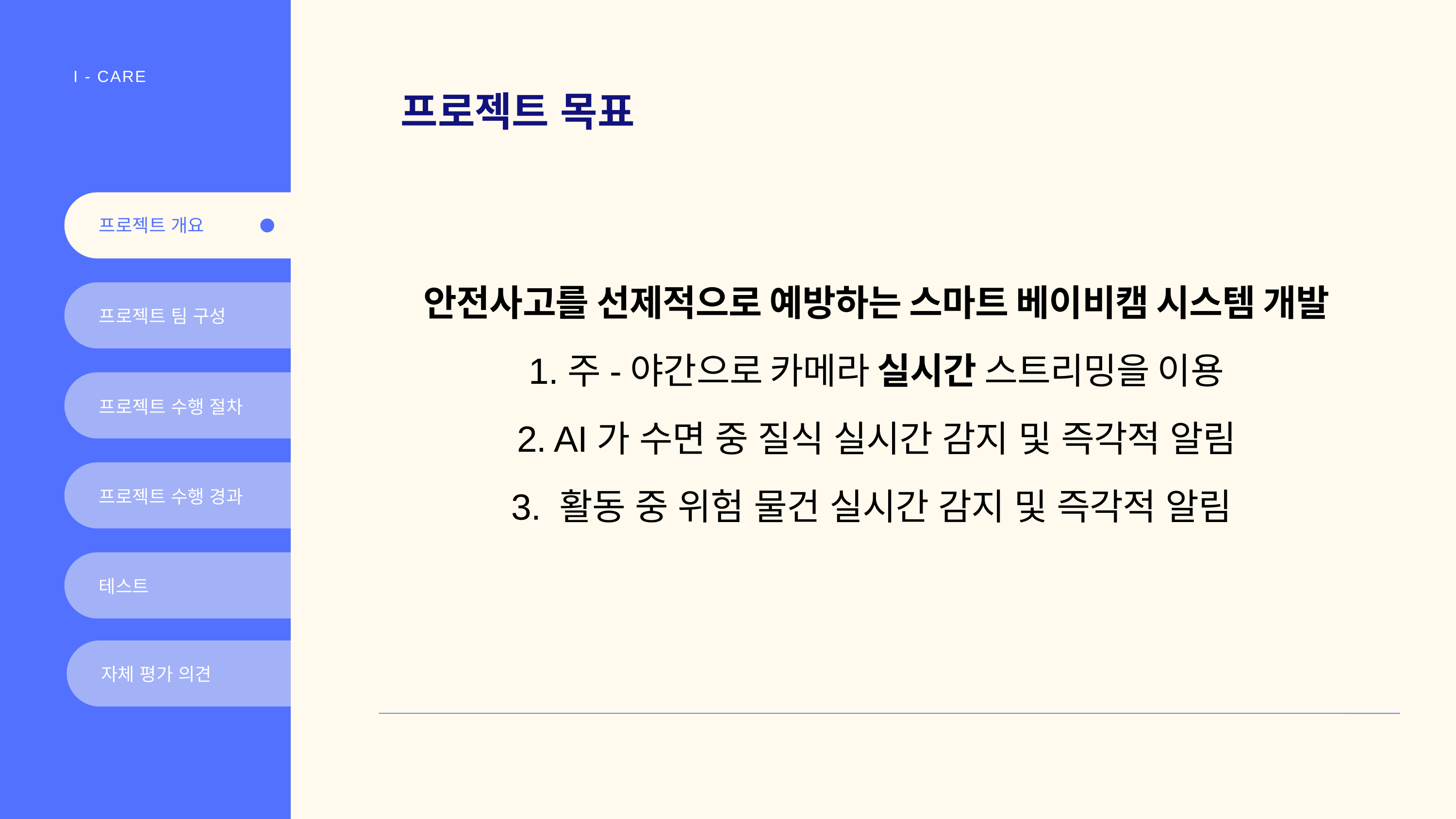

I - CARE
프로젝트 목표

프로젝트 개요

안전사고를 선제적으로 예방하는 스마트 베이비캠 시스템 개발

1.주-야간으로 카메라 실시간 스트리밍을 이용

2. AI가 수면 중 질식 실시간 감지 및 즉각적 알림

3. 활동 중 위험 물건 실시간 감지 및 즉각적 알림
프로젝트 팀 구성

프로젝트 수행 절차

프로젝트 수행 경과

테스트

자체 평가 의견